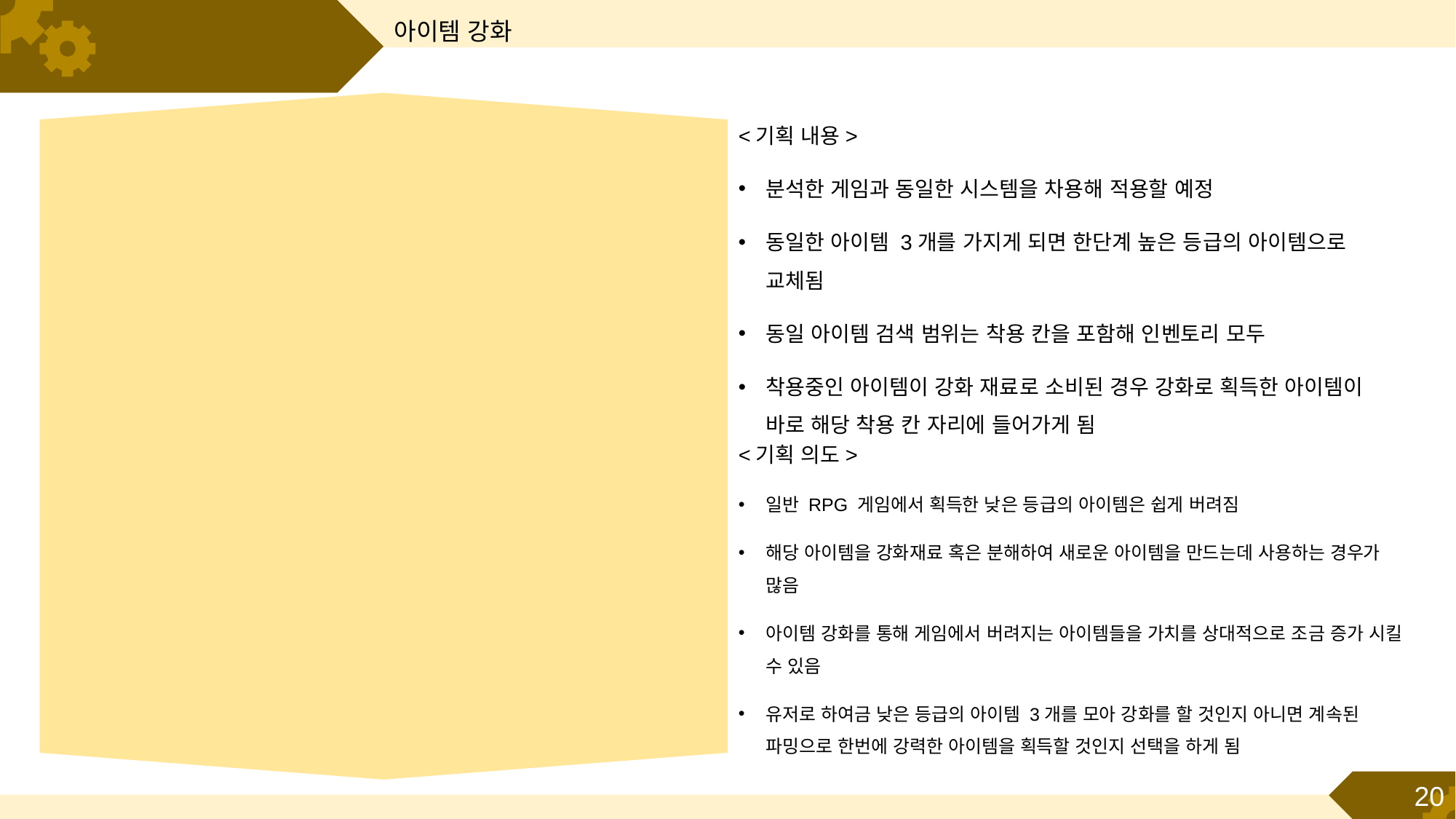

아이템 강화
#

<기획 내용>
분석한 게임과 동일한 시스템을 차용해 적용할 예정
동일한 아이템 3개를 가지게 되면 한단계 높은 등급의 아이템으로 교체됨
동일 아이템 검색 범위는 착용 칸을 포함해 인벤토리 모두
착용중인 아이템이 강화 재료로 소비된 경우 강화로 획득한 아이템이 바로 해당 착용 칸 자리에 들어가게 됨

<기획 의도>
일반 RPG 게임에서 획득한 낮은 등급의 아이템은 쉽게 버려짐
해당 아이템을 강화재료 혹은 분해하여 새로운 아이템을 만드는데 사용하는 경우가 많음
아이템 강화를 통해 게임에서 버려지는 아이템들을 가치를 상대적으로 조금 증가 시킬 수 있음
유저로 하여금 낮은 등급의 아이템 3개를 모아 강화를 할 것인지 아니면 계속된 파밍으로 한번에 강력한 아이템을 획득할 것인지 선택을 하게 됨
20